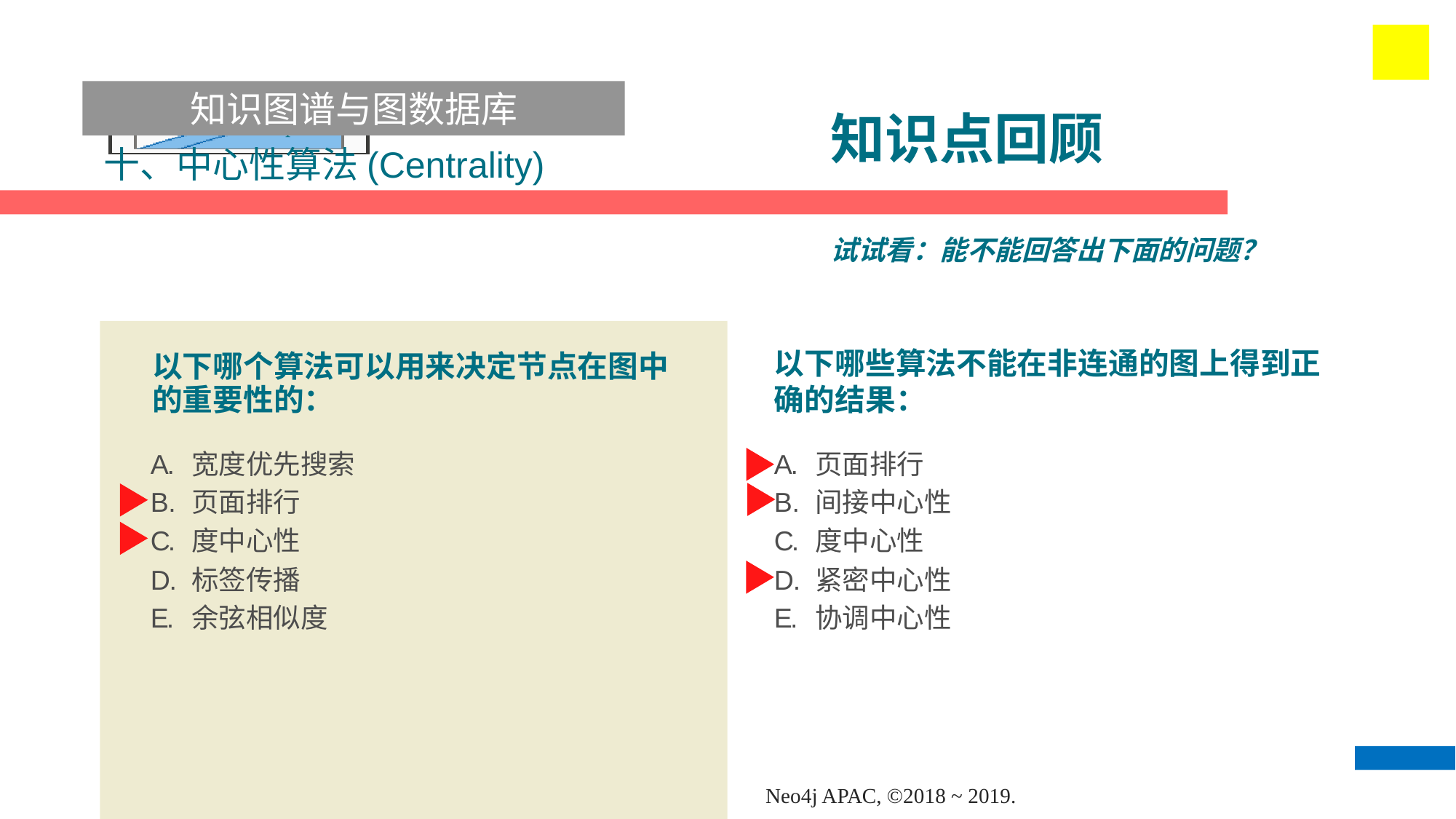

知识图谱与图数据库

# 知识点回顾
十、中心性算法(Centrality)
试试看：能不能回答出下面的问题？
以下哪些算法不能在非连通的图上得到正确的结果：
以下哪个算法可以用来决定节点在图中的重要性的：

宽度优先搜索
页面排行
度中心性
标签传播
余弦相似度
页面排行
间接中心性
度中心性
紧密中心性
协调中心性